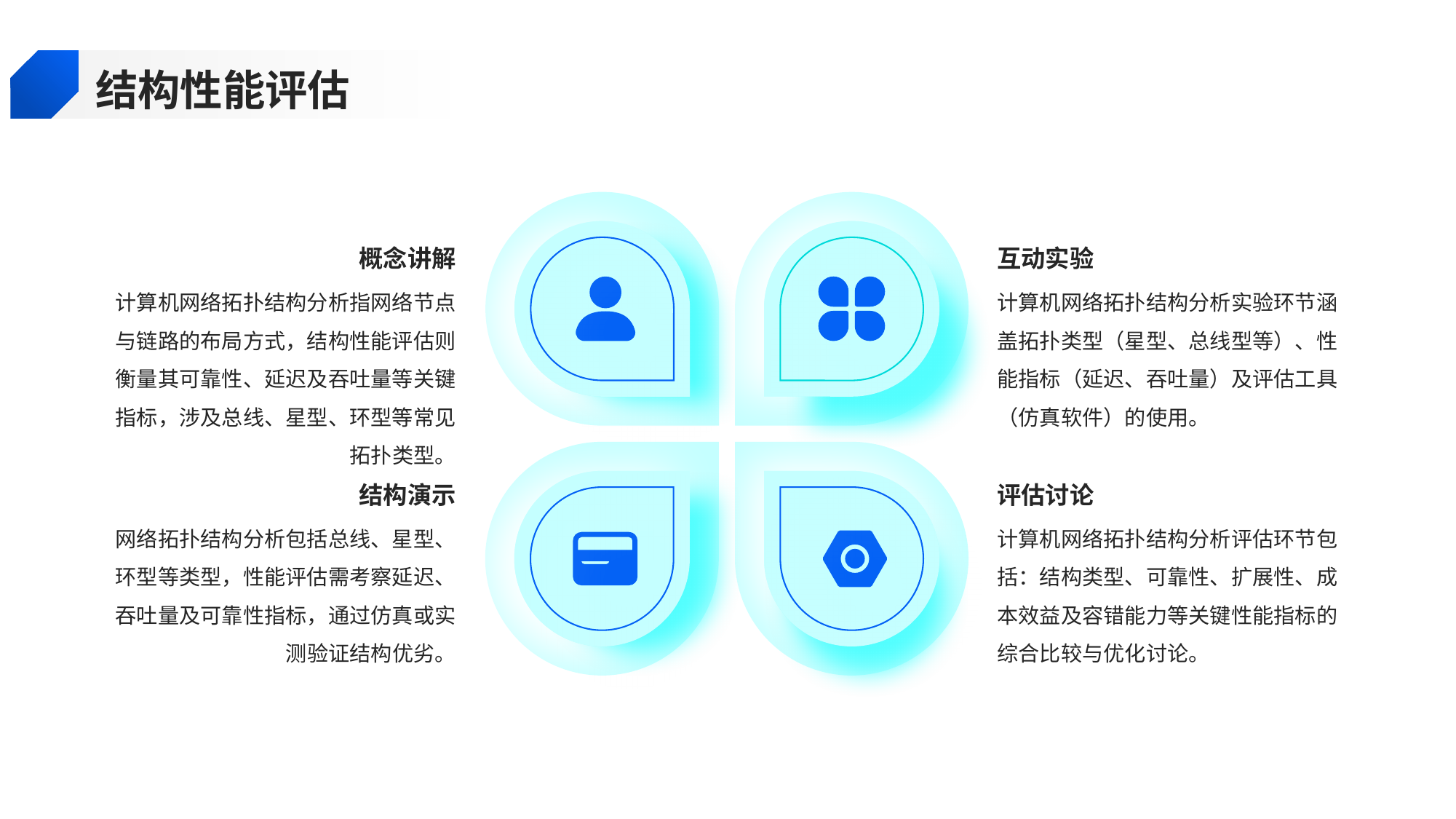

结构性能评估

概念讲解
互动实验

计算机网络拓扑结构分析指网络节点与链路的布局方式，结构性能评估则衡量其可靠性、延迟及吞吐量等关键指标，涉及总线、星型、环型等常见拓扑类型。
计算机网络拓扑结构分析实验环节涵盖拓扑类型（星型、总线型等）、性能指标（延迟、吞吐量）及评估工具（仿真软件）的使用。

结构演示
评估讨论

网络拓扑结构分析包括总线、星型、环型等类型，性能评估需考察延迟、吞吐量及可靠性指标，通过仿真或实测验证结构优劣。
计算机网络拓扑结构分析评估环节包括：结构类型、可靠性、扩展性、成本效益及容错能力等关键性能指标的综合比较与优化讨论。